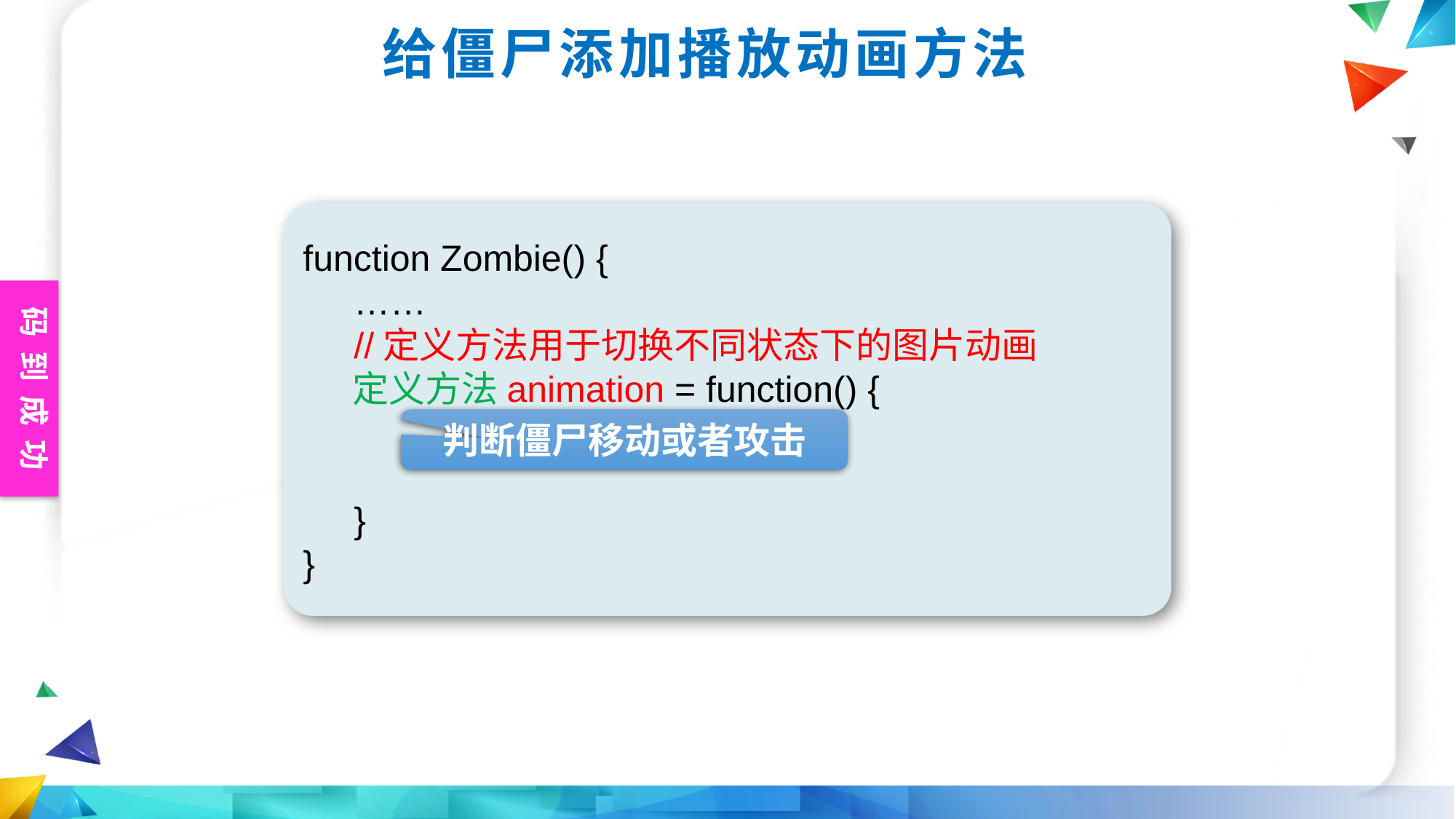

给僵尸添加播放动画方法
function Zombie() {
     ……
     //定义方法用于切换不同状态下的图片动画
     定义方法animation = function() {

     }
}
判断僵尸移动或者攻击